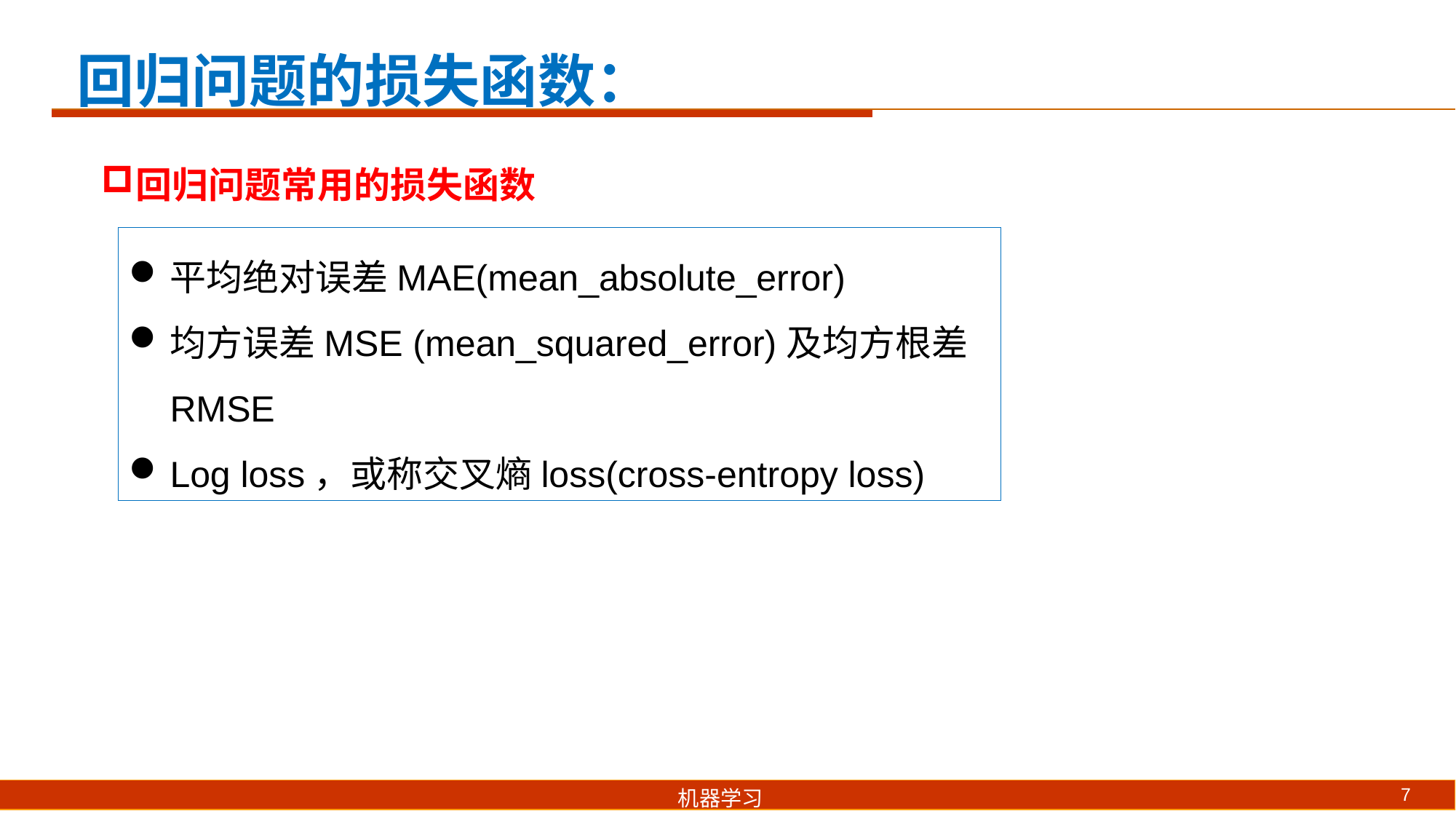

# 回归问题的损失函数：
回归问题常用的损失函数
平均绝对误差MAE(mean_absolute_error)
均方误差MSE (mean_squared_error)及均方根差RMSE
Log loss，或称交叉熵loss(cross‐entropy loss)
7